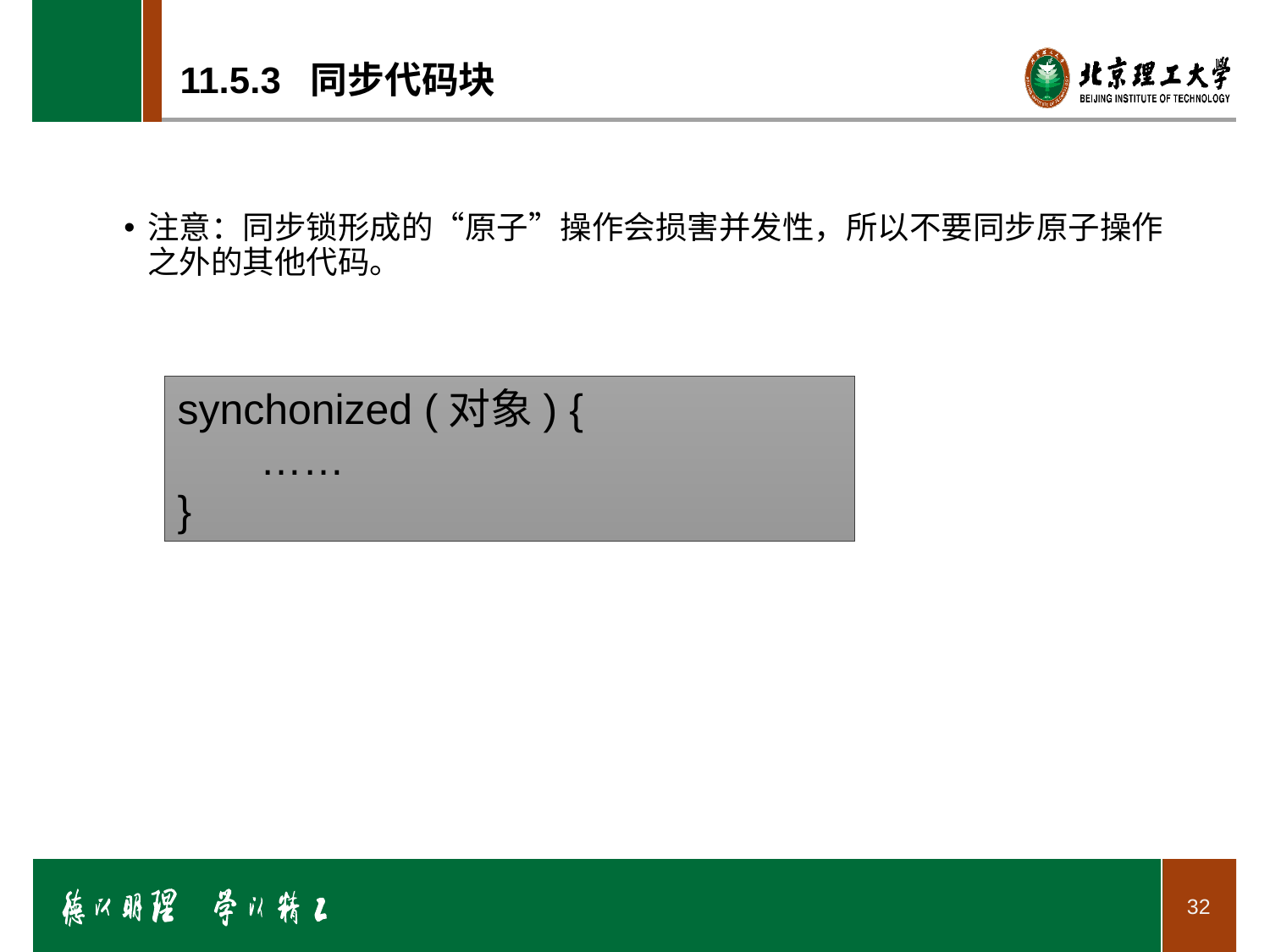

# 11.5.3  同步代码块
注意：同步锁形成的“原子”操作会损害并发性，所以不要同步原子操作之外的其他代码。
synchonized (对象) {
       ……
}